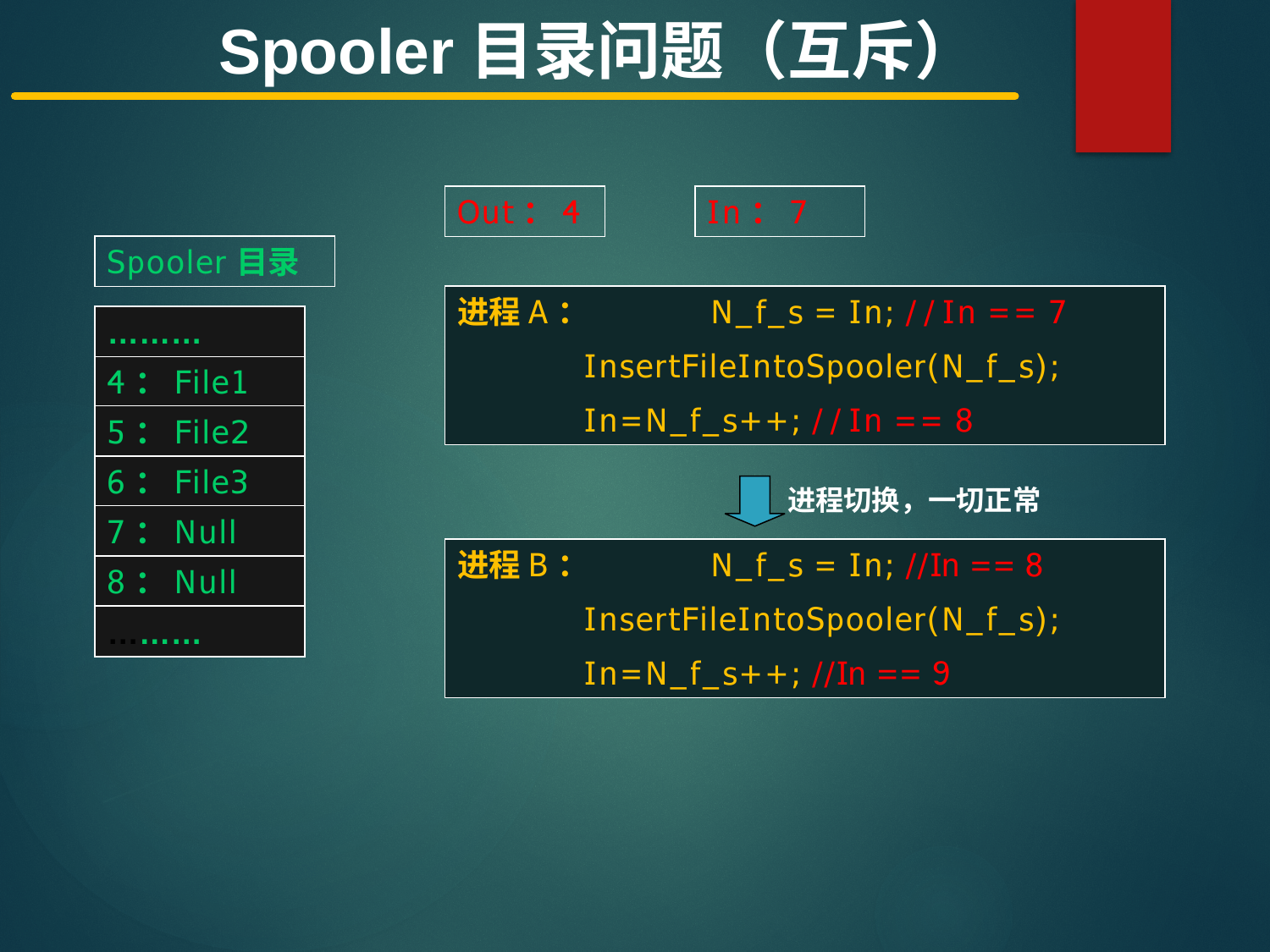

Spooler目录问题（互斥）
Out：4
In：7
Spooler目录
………
4：File1
5：File2
6：File3
7：Null
8：Null
………
进程A：	N_f_s = In; //In == 7
	InsertFileIntoSpooler(N_f_s);
	In=N_f_s++; //In == 8

进程切换，一切正常
进程B：	N_f_s = In; //In == 8
	InsertFileIntoSpooler(N_f_s);
	In=N_f_s++; //In == 9